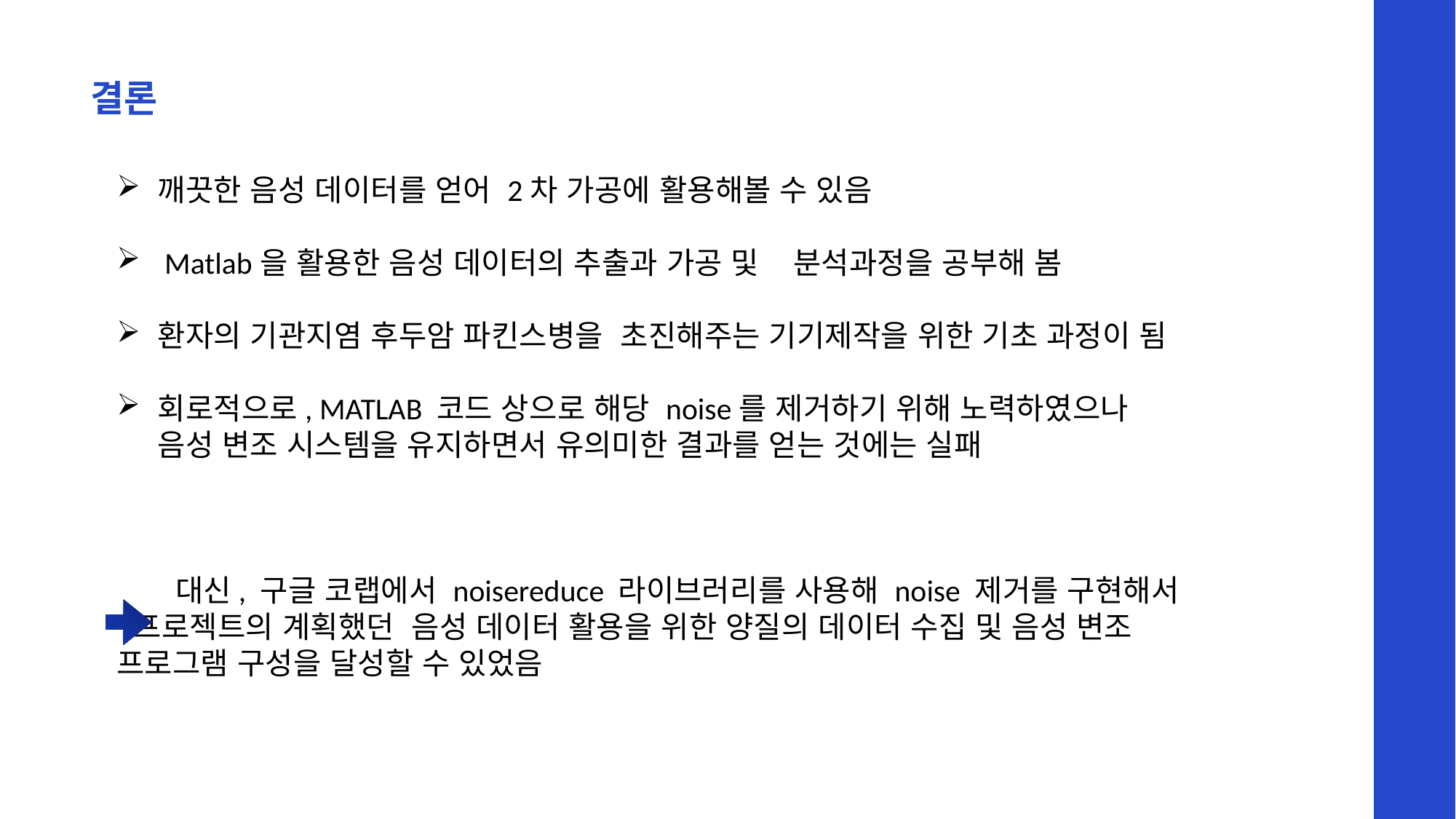

결론
깨끗한 음성 데이터를 얻어 2차 가공에 활용해볼 수 있음

 Matlab을 활용한 음성 데이터의 추출과 가공 및    분석과정을 공부해 봄

환자의 기관지염 후두암 파킨스병을  초진해주는 기기제작을 위한 기초 과정이 됨

회로적으로, MATLAB 코드 상으로 해당 noise를 제거하기 위해 노력하였으나 음성 변조 시스템을 유지하면서 유의미한 결과를 얻는 것에는 실패

      대신, 구글 코랩에서 noisereduce 라이브러리를 사용해 noise 제거를 구현해서   프로젝트의 계획했던  음성 데이터 활용을 위한 양질의 데이터 수집 및 음성 변조
프로그램 구성을 달성할 수 있었음